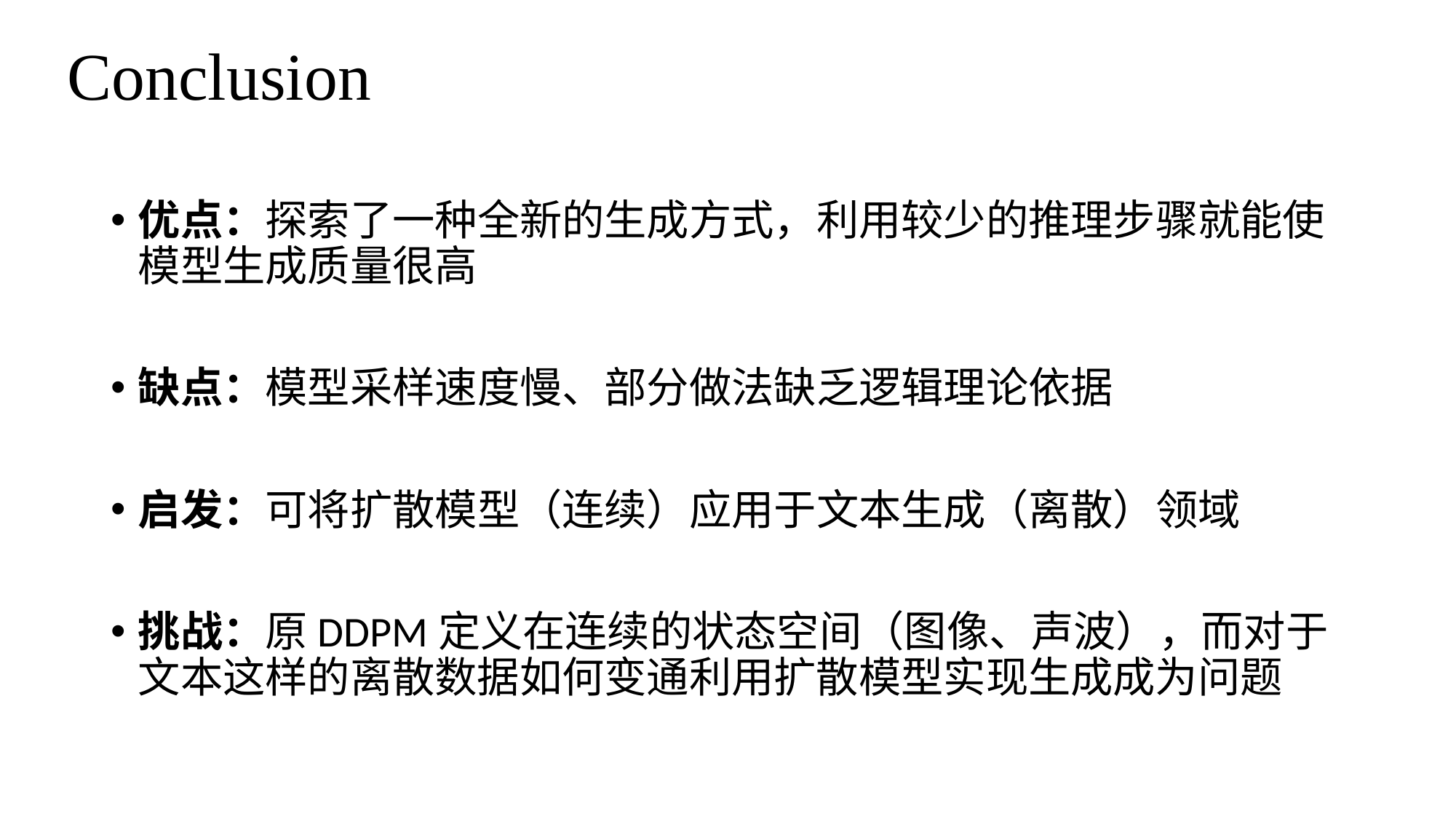

# Conclusion
优点：探索了一种全新的生成方式，利用较少的推理步骤就能使模型生成质量很高

缺点：模型采样速度慢、部分做法缺乏逻辑理论依据

启发：可将扩散模型（连续）应用于文本生成（离散）领域

挑战：原DDPM定义在连续的状态空间（图像、声波），而对于文本这样的离散数据如何变通利用扩散模型实现生成成为问题